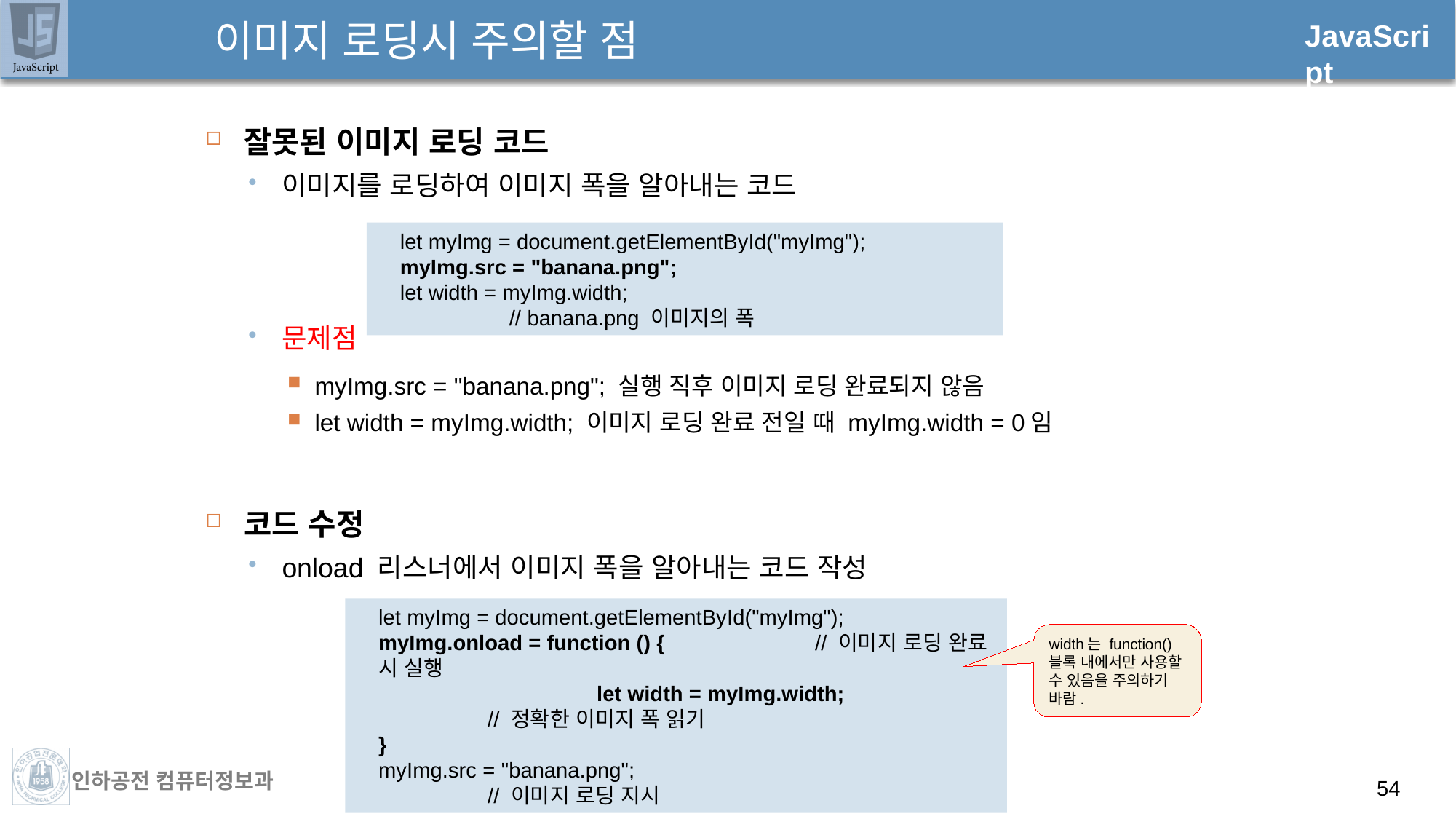

# 이미지 로딩시 주의할 점
잘못된 이미지 로딩 코드
이미지를 로딩하여 이미지 폭을 알아내는 코드

문제점
myImg.src = "banana.png"; 실행 직후 이미지 로딩 완료되지 않음
let width = myImg.width; 이미지 로딩 완료 전일 때 myImg.width = 0임

코드 수정
onload 리스너에서 이미지 폭을 알아내는 코드 작성

54
let myImg = document.getElementById("myImg");
myImg.src = "banana.png";
let width = myImg.width; 				// banana.png 이미지의 폭
let myImg = document.getElementById("myImg");
myImg.onload = function () { 		// 이미지 로딩 완료 시 실행
		let width = myImg.width; 		// 정확한 이미지 폭 읽기
}
myImg.src = "banana.png"; 				// 이미지 로딩 지시
width는 function() 블록 내에서만 사용할 수 있음을 주의하기 바람.